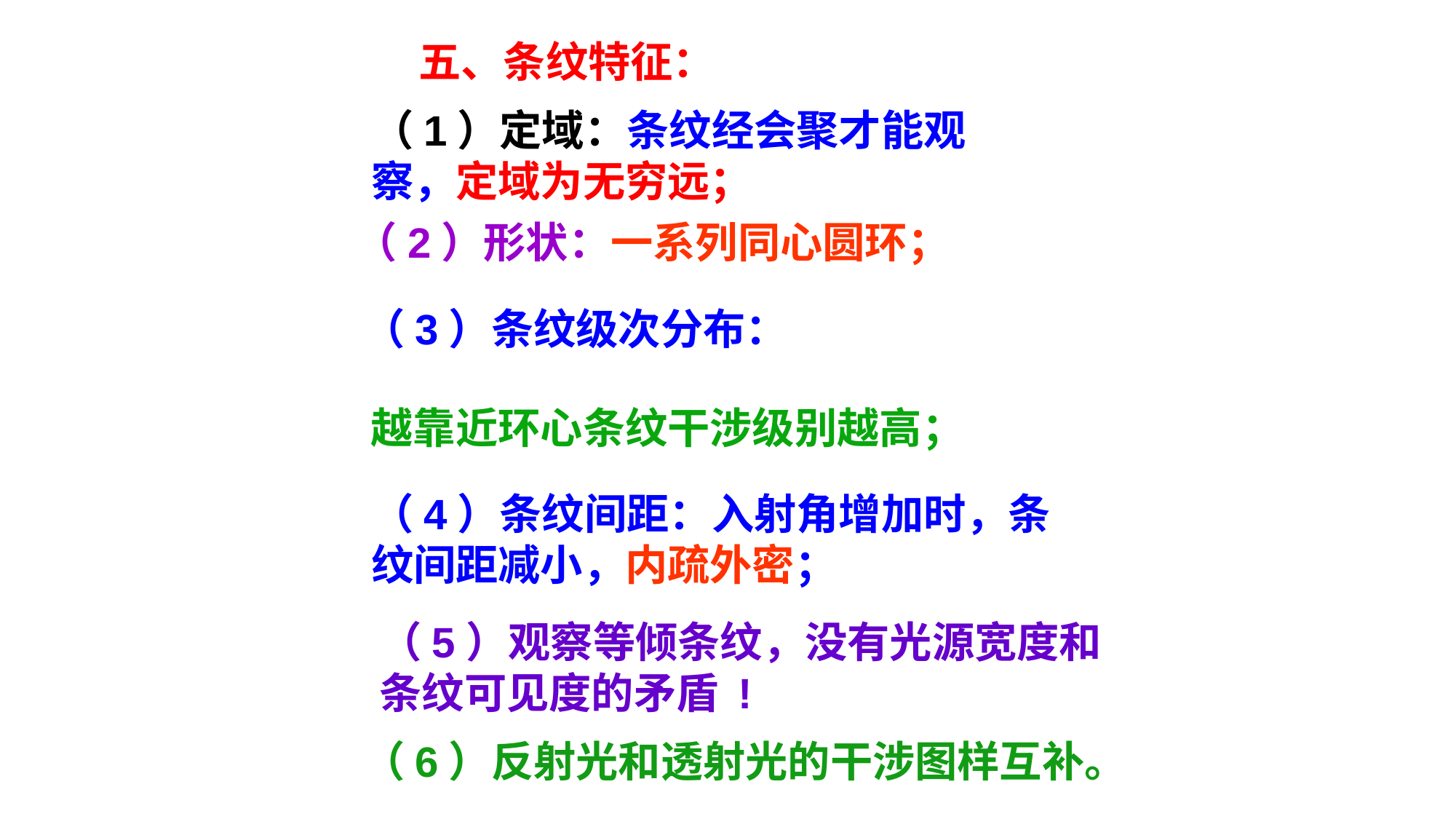

五、条纹特征：
（1）定域：条纹经会聚才能观察，定域为无穷远；
（2）形状：一系列同心圆环；
（3）条纹级次分布：
越靠近环心条纹干涉级别越高；
（4）条纹间距：入射角增加时，条纹间距减小，内疏外密；

（5）观察等倾条纹，没有光源宽度和条纹可见度的矛盾 !
（6）反射光和透射光的干涉图样互补。